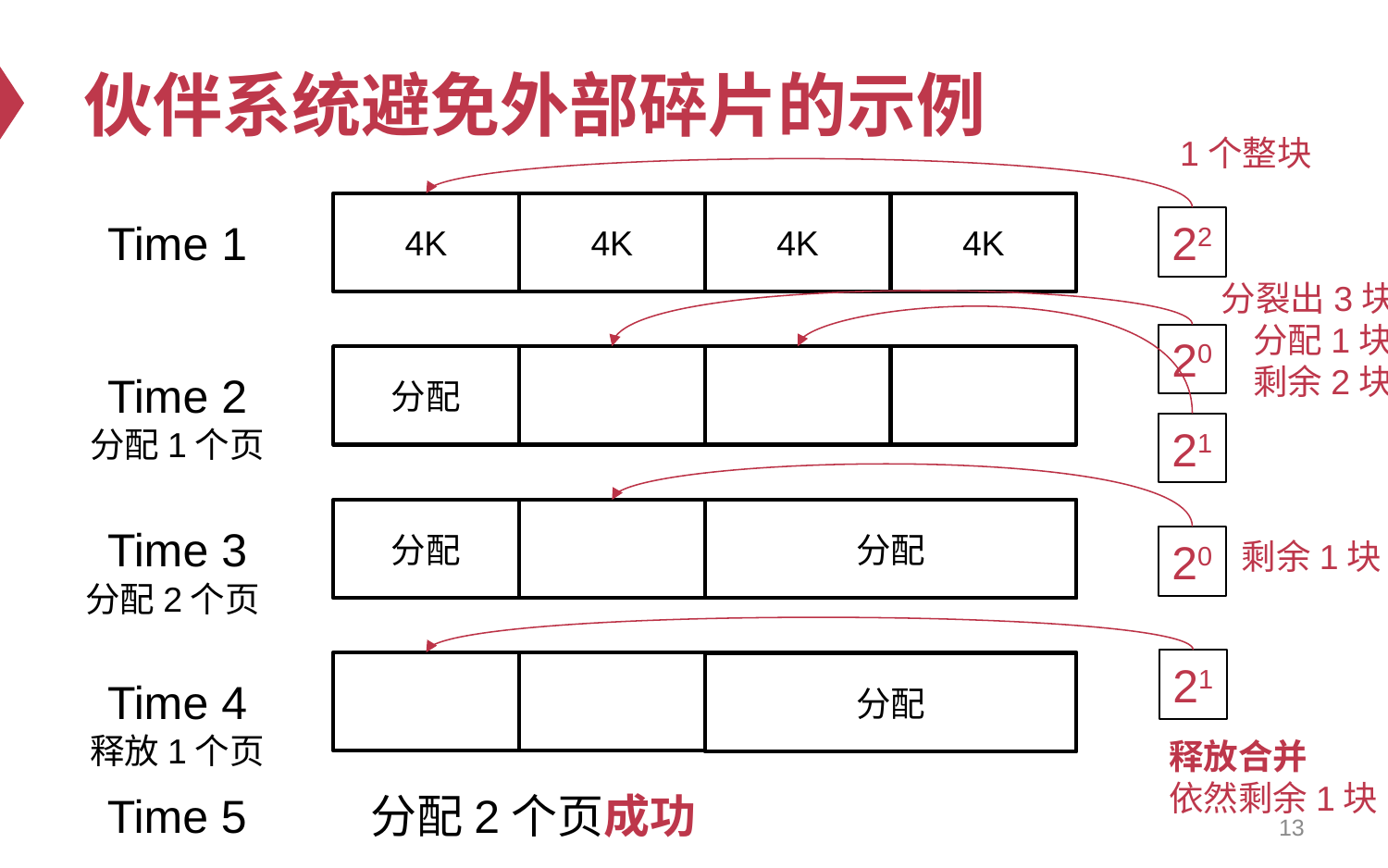

# 伙伴系统避免外部碎片的示例
1个整块
4K
4K
4K
4K
22
Time 1
分裂出3块
   分配1块
   剩余2块
20
分配

Time 2
21
分配1个页
分配
分配

Time 3
20
剩余1块
分配2个页
21

分配
Time 4
释放1个页
释放合并
依然剩余1块
分配2个页成功
Time 5
13